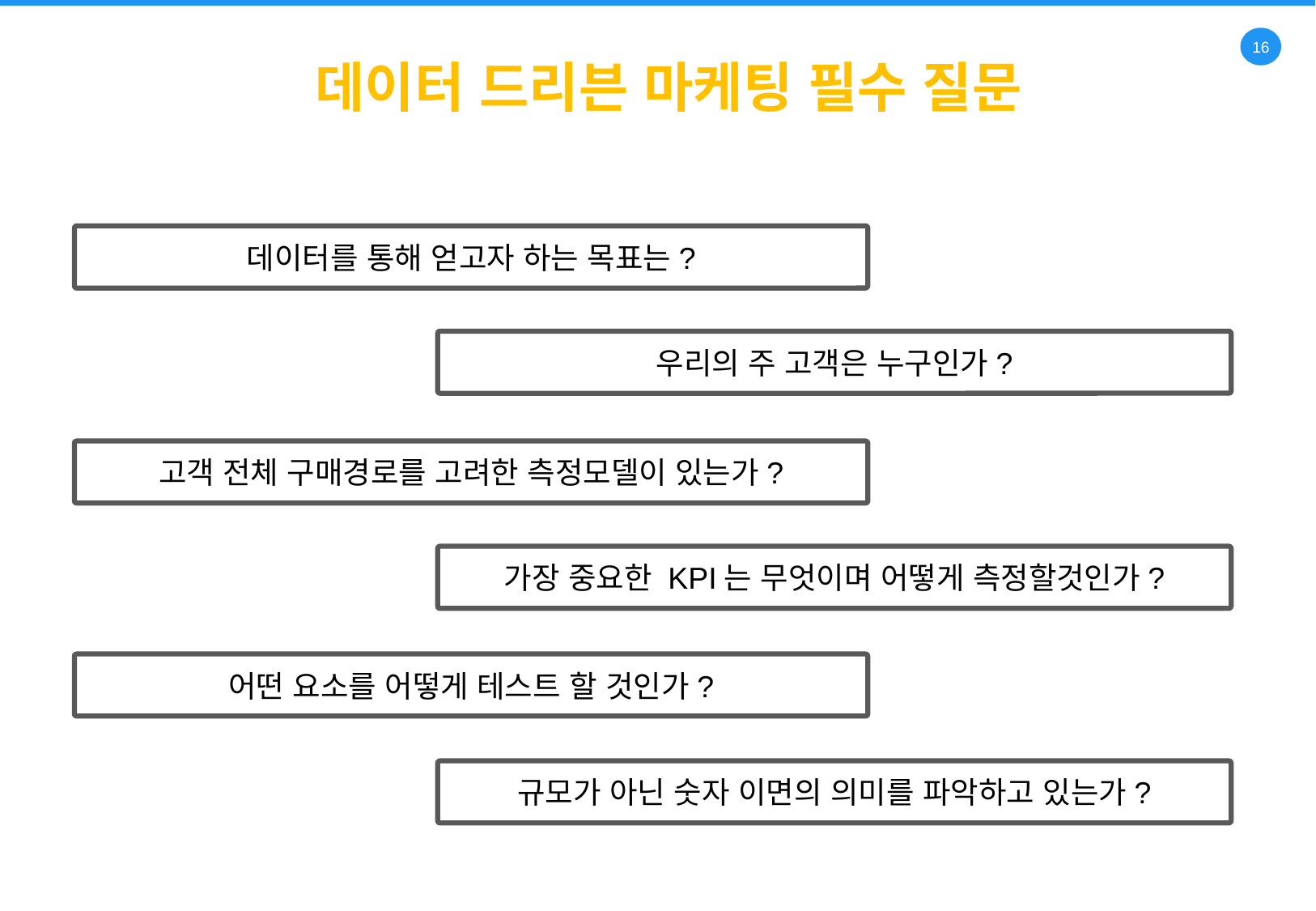

데이터 드리븐 마케팅 필수 질문
데이터를 통해 얻고자 하는 목표는?
우리의 주 고객은 누구인가?
고객 전체 구매경로를 고려한 측정모델이 있는가?
가장 중요한 KPI는 무엇이며 어떻게 측정할것인가?
어떤 요소를 어떻게 테스트 할 것인가?
규모가 아닌 숫자 이면의 의미를 파악하고 있는가?